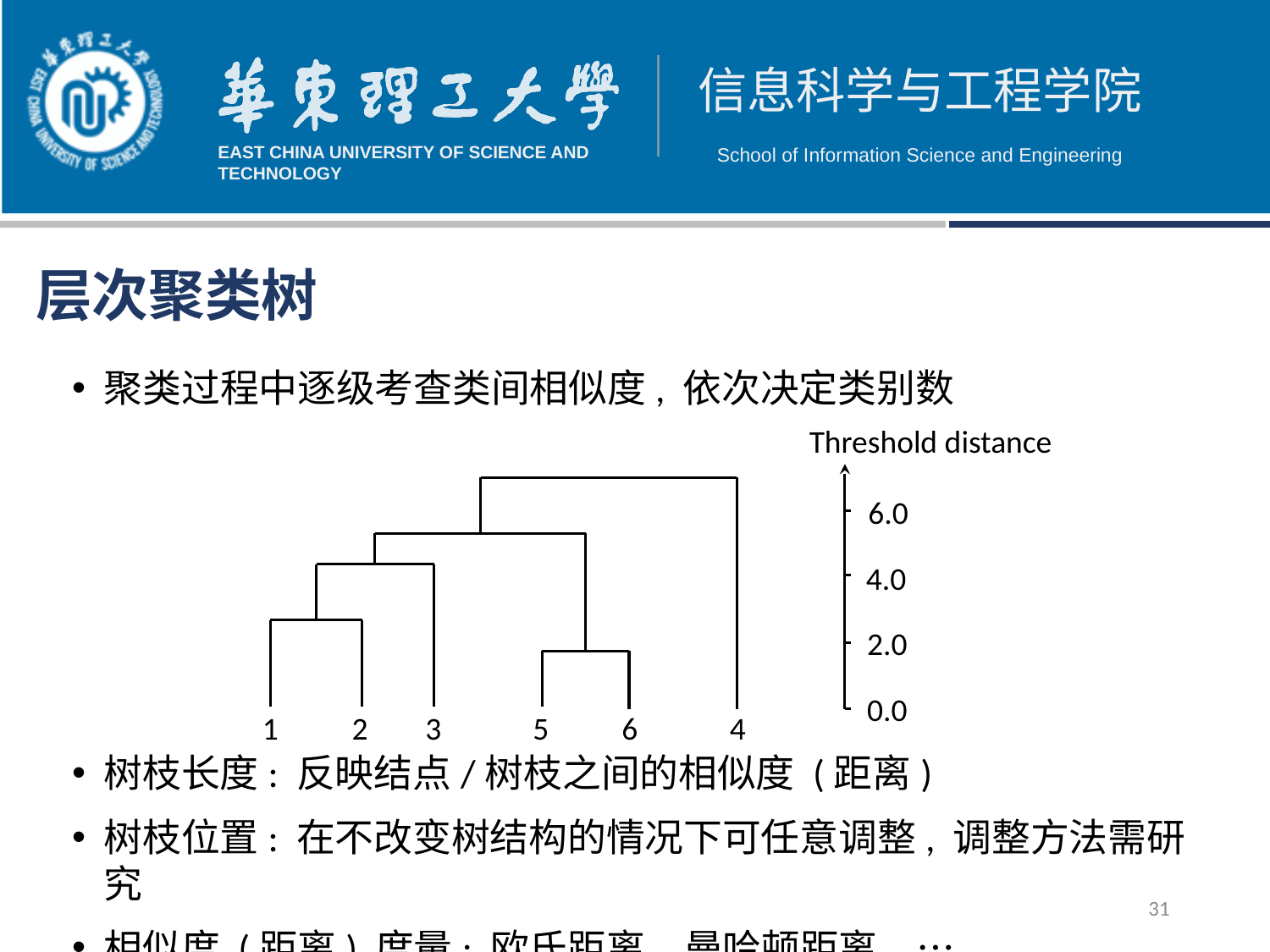

层次聚类树
聚类过程中逐级考查类间相似度, 依次决定类别数

树枝长度: 反映结点/树枝之间的相似度 (距离)
树枝位置: 在不改变树结构的情况下可任意调整, 调整方法需研究
相似度 (距离) 度量: 欧氏距离、曼哈顿距离、…
Threshold distance
6.0
4.0
2.0
0.0
2
5
6
4
1
3
31